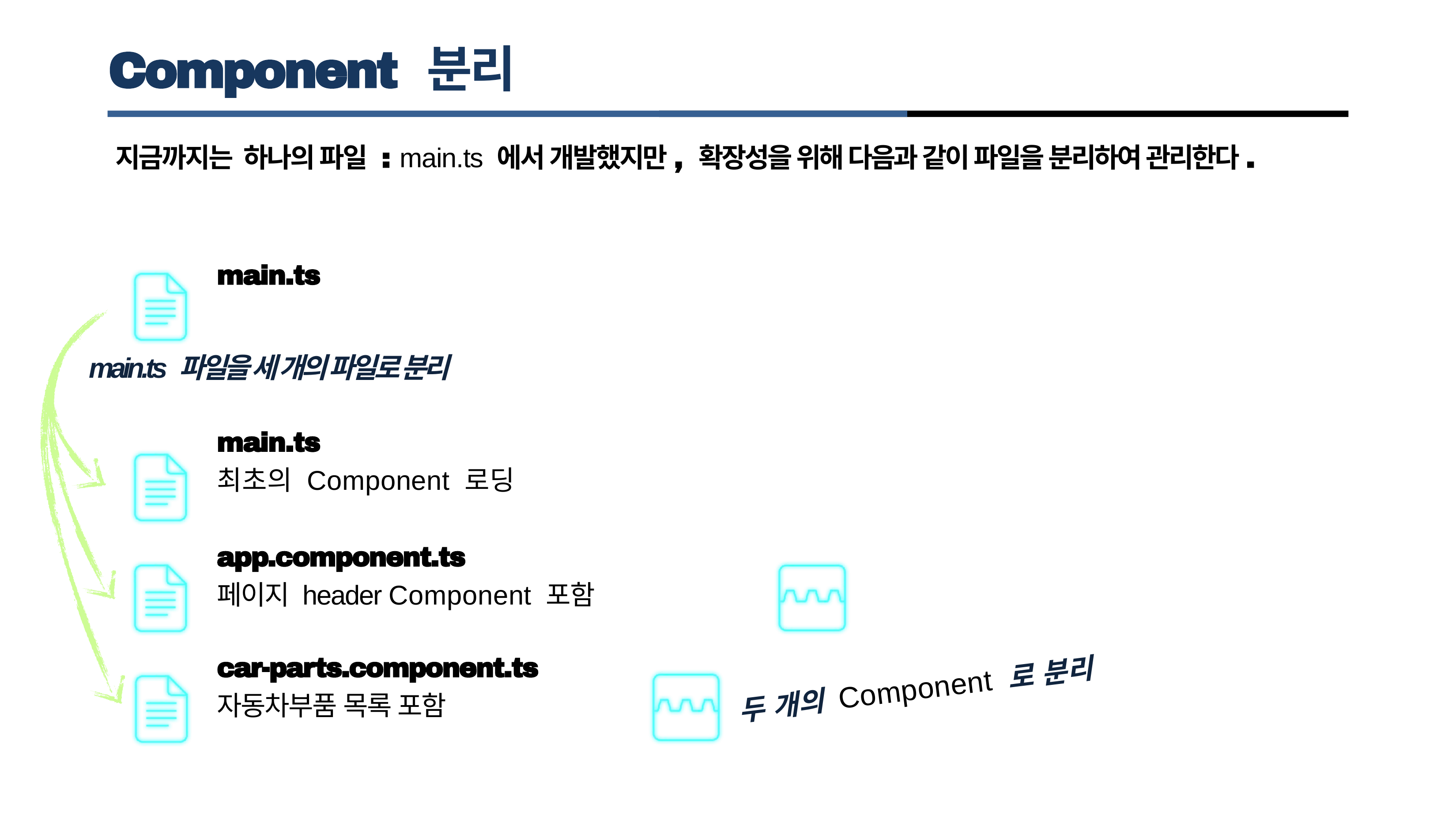

# Component 분리
지금까지는  하나의 파일 : main.ts 에서 개발했지만, 확장성을 위해 다음과 같이 파일을 분리하여 관리한다.

main.ts

main.ts 파일을 세 개의 파일로 분리

main.ts
최초의 Component 로딩

app.component.ts
페이지 header Component 포함

car-parts.component.ts
자동차부품 목록 포함

두 개의 Component 로 분리